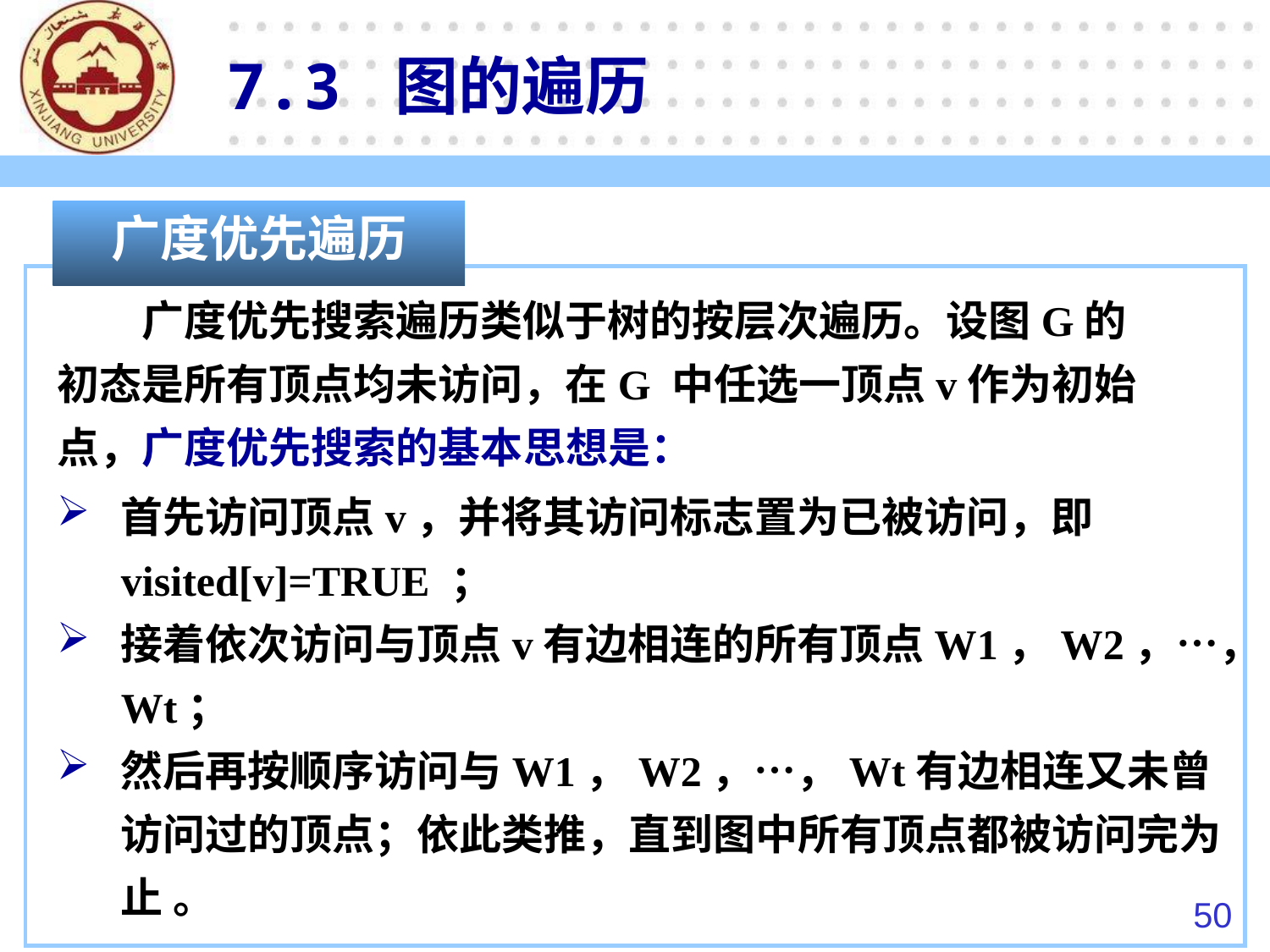

7.3 图的遍历
广度优先遍历

　　广度优先搜索遍历类似于树的按层次遍历。设图G的初态是所有顶点均未访问，在G 中任选一顶点v作为初始点，广度优先搜索的基本思想是：
首先访问顶点v，并将其访问标志置为已被访问，即visited[v]=TRUE ；
接着依次访问与顶点v有边相连的所有顶点W1，W2，…，Wt；
然后再按顺序访问与W1，W2，…，Wt有边相连又未曾访问过的顶点；依此类推，直到图中所有顶点都被访问完为止 。
50